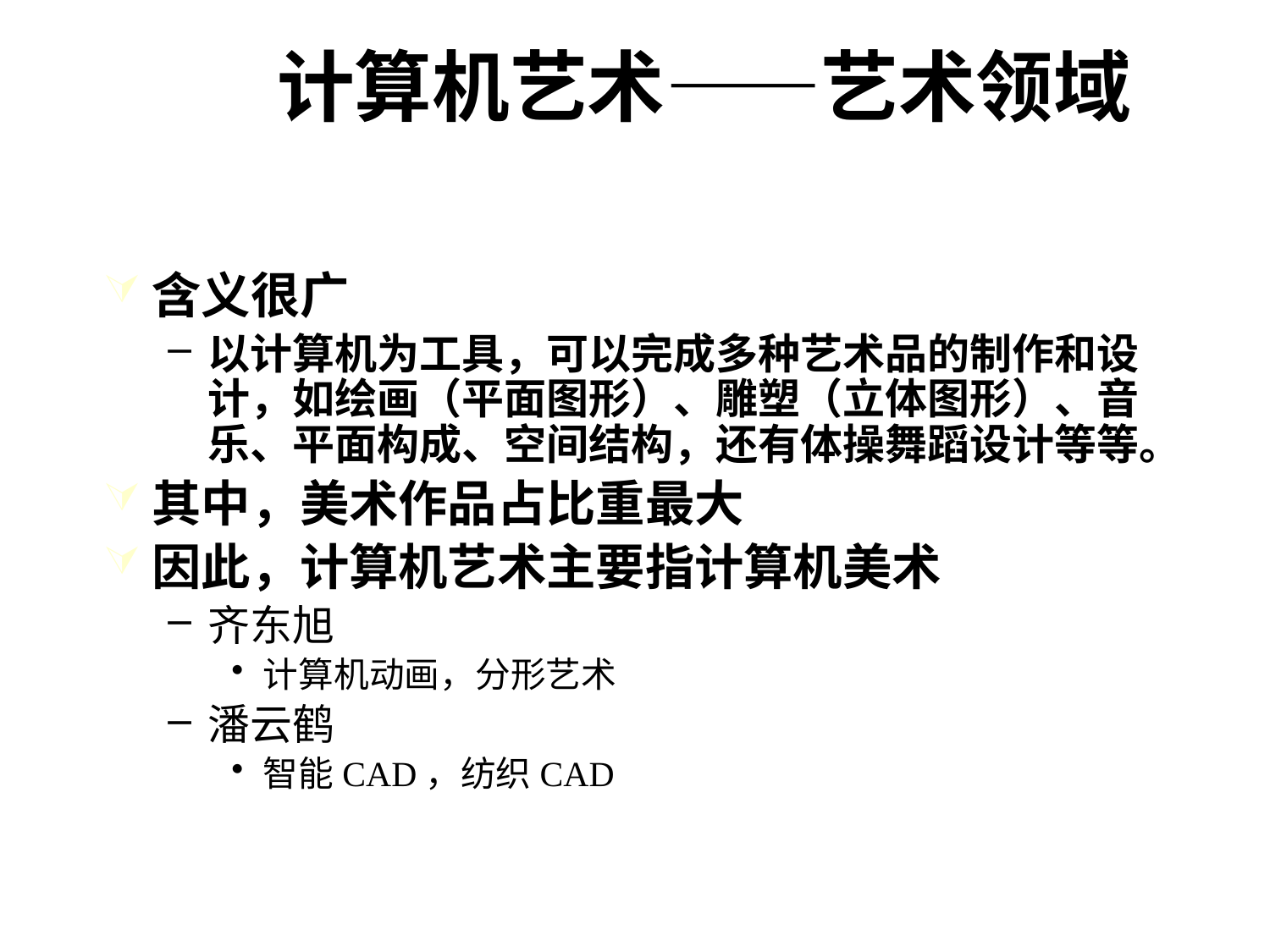

# 计算机艺术——艺术领域
含义很广
以计算机为工具，可以完成多种艺术品的制作和设计，如绘画（平面图形）、雕塑（立体图形）、音乐、平面构成、空间结构，还有体操舞蹈设计等等。
其中，美术作品占比重最大
因此，计算机艺术主要指计算机美术
齐东旭
计算机动画，分形艺术
潘云鹤
智能CAD，纺织CAD